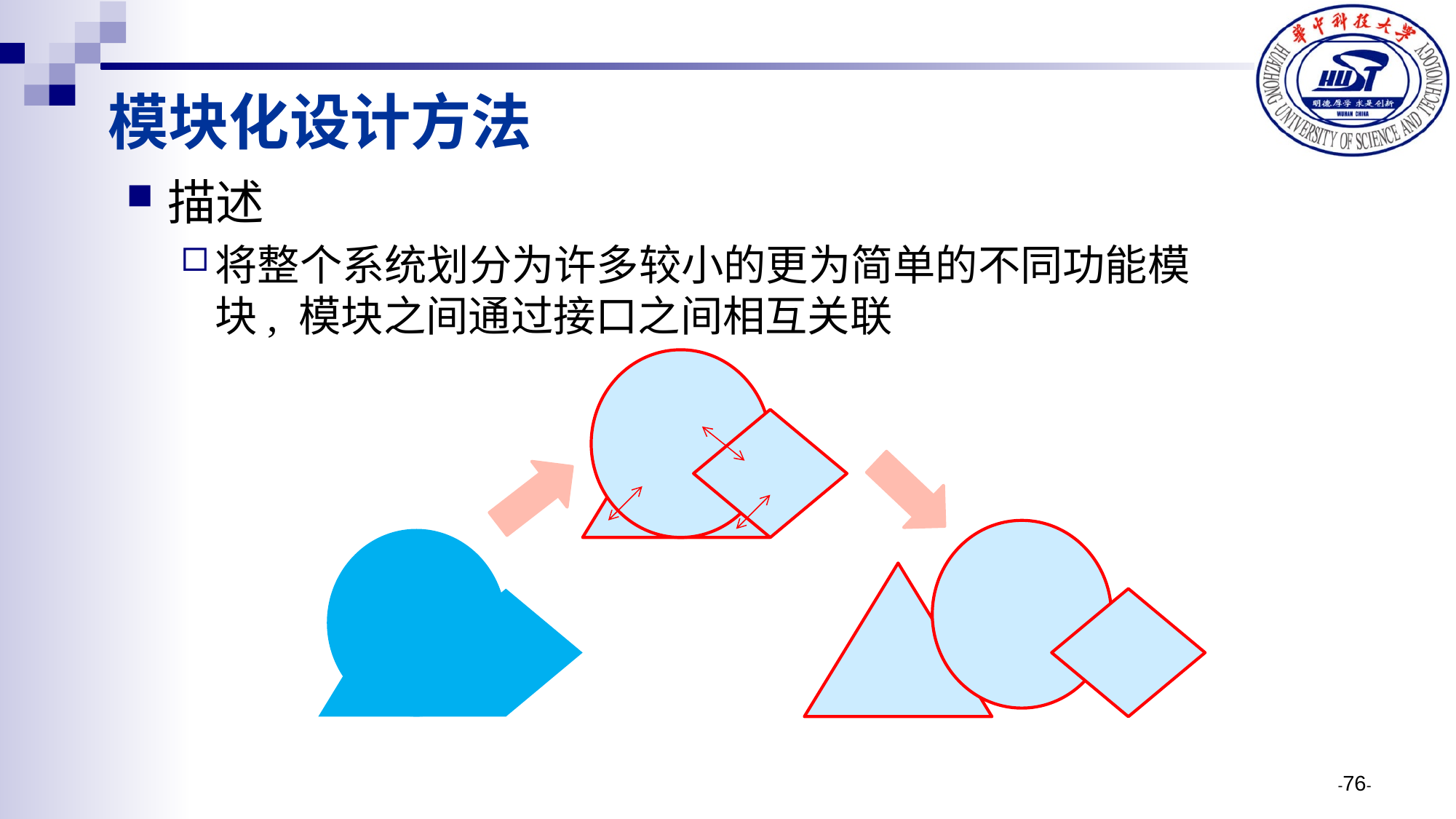

# 模块化设计方法
描述
将整个系统划分为许多较小的更为简单的不同功能模块, 模块之间通过接口之间相互关联

-76-